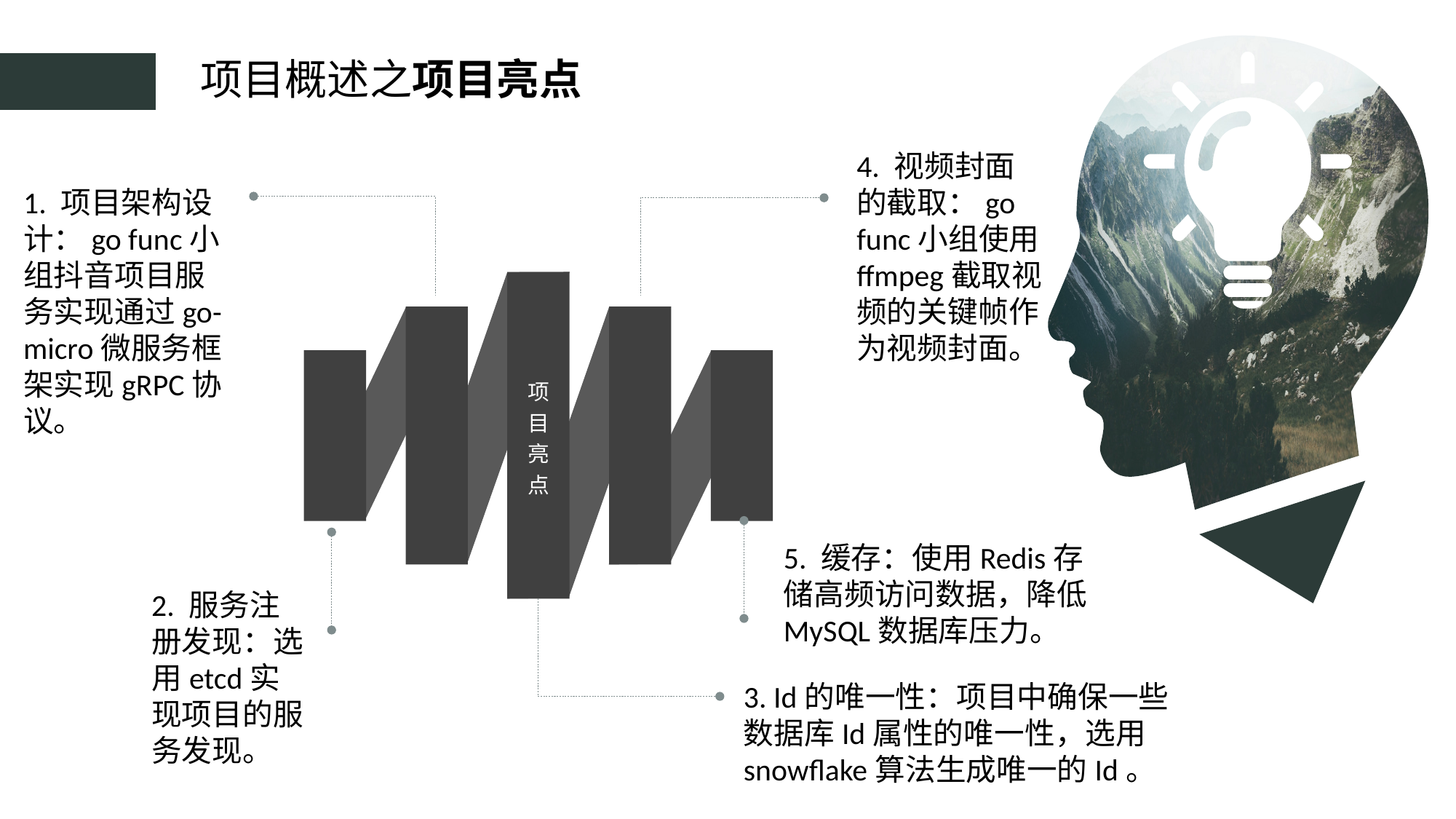

项目概述之项目亮点

4. 视频封面的截取：go func小组使用ffmpeg截取视频的关键帧作为视频封面。
1. 项目架构设计：go func小组抖音项目服务实现通过go-micro微服务框架实现gRPC协议。

项目亮点

5. 缓存：使用Redis存储高频访问数据，降低MySQL数据库压力。
2. 服务注册发现：选用etcd实现项目的服务发现。
3. Id的唯一性：项目中确保一些数据库Id属性的唯一性，选用snowflake算法生成唯一的Id。